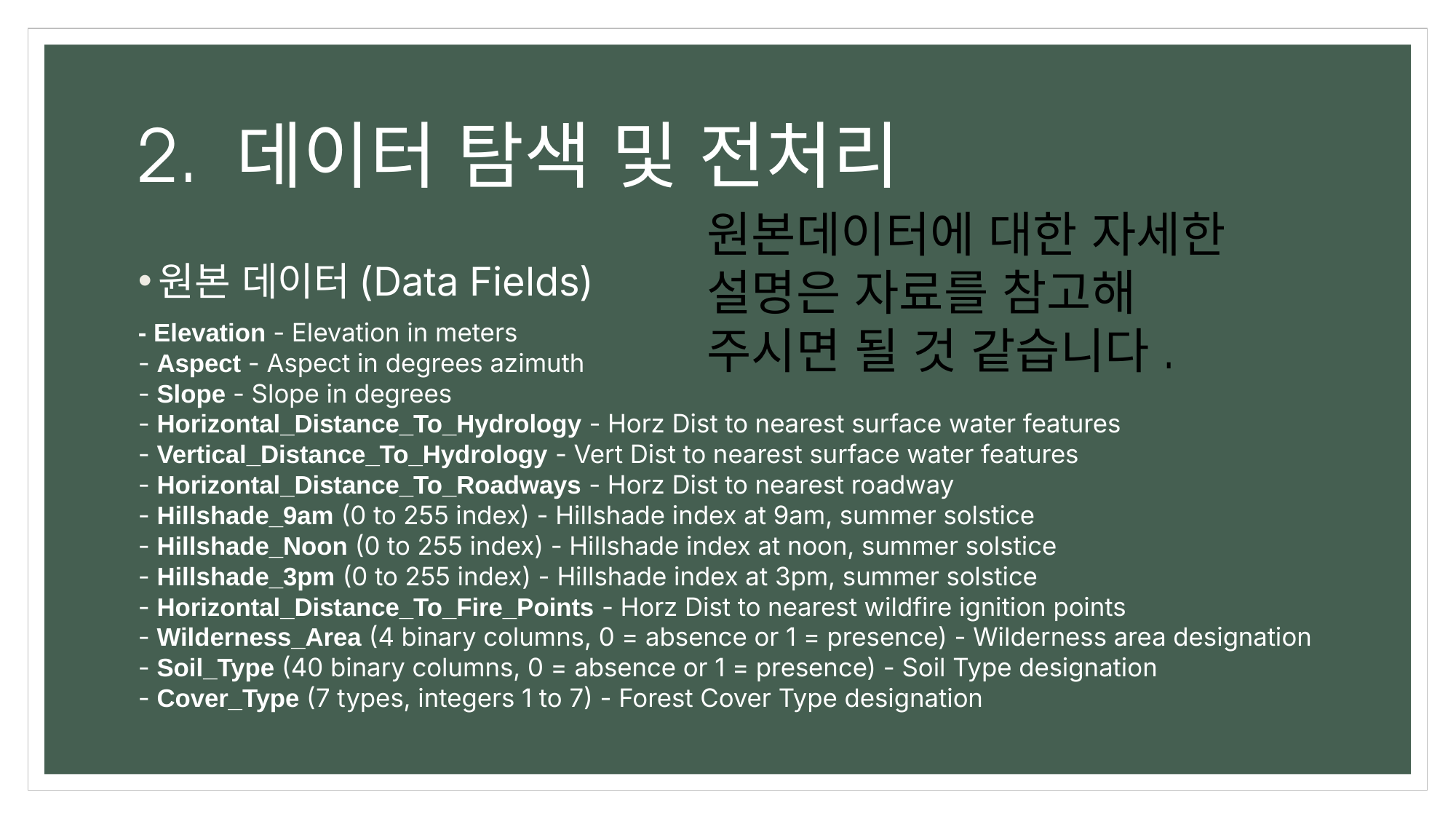

# 2. 데이터 탐색 및 전처리
원본데이터에 대한 자세한 설명은 자료를 참고해 주시면 될 것 같습니다.
원본 데이터(Data Fields)
- Elevation - Elevation in meters
- Aspect - Aspect in degrees azimuth
- Slope - Slope in degrees
- Horizontal_Distance_To_Hydrology - Horz Dist to nearest surface water features
- Vertical_Distance_To_Hydrology - Vert Dist to nearest surface water features
- Horizontal_Distance_To_Roadways - Horz Dist to nearest roadway
- Hillshade_9am (0 to 255 index) - Hillshade index at 9am, summer solstice
- Hillshade_Noon (0 to 255 index) - Hillshade index at noon, summer solstice
- Hillshade_3pm (0 to 255 index) - Hillshade index at 3pm, summer solstice
- Horizontal_Distance_To_Fire_Points - Horz Dist to nearest wildfire ignition points
- Wilderness_Area (4 binary columns, 0 = absence or 1 = presence) - Wilderness area designation
- Soil_Type (40 binary columns, 0 = absence or 1 = presence) - Soil Type designation
- Cover_Type (7 types, integers 1 to 7) - Forest Cover Type designation